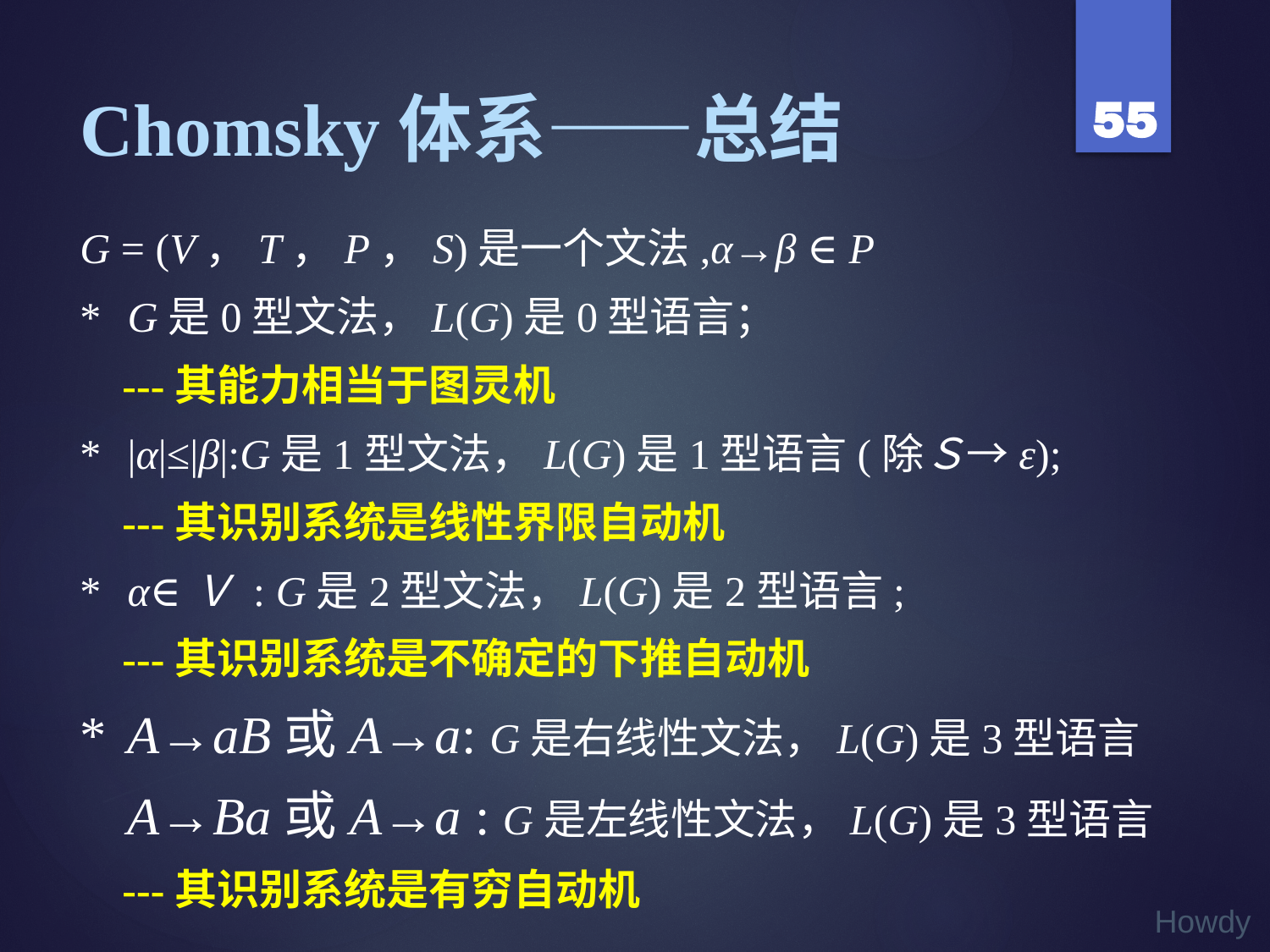

# Chomsky体系——总结
G = (V，T，P，S)是一个文法,α→β ∈ P
*	G是0型文法，L(G)是0型语言；
    ---其能力相当于图灵机
*	|α|≤|β|:G是1型文法，L(G)是1型语言(除Ｓ→ε);
    ---其识别系统是线性界限自动机
*	α∈Ｖ : G是2型文法，L(G)是2型语言;
    ---其识别系统是不确定的下推自动机
*	A→aB或A→a: G是右线性文法，L(G)是3型语言
	A→Ba或A→a : G是左线性文法，L(G)是3型语言
    ---其识别系统是有穷自动机